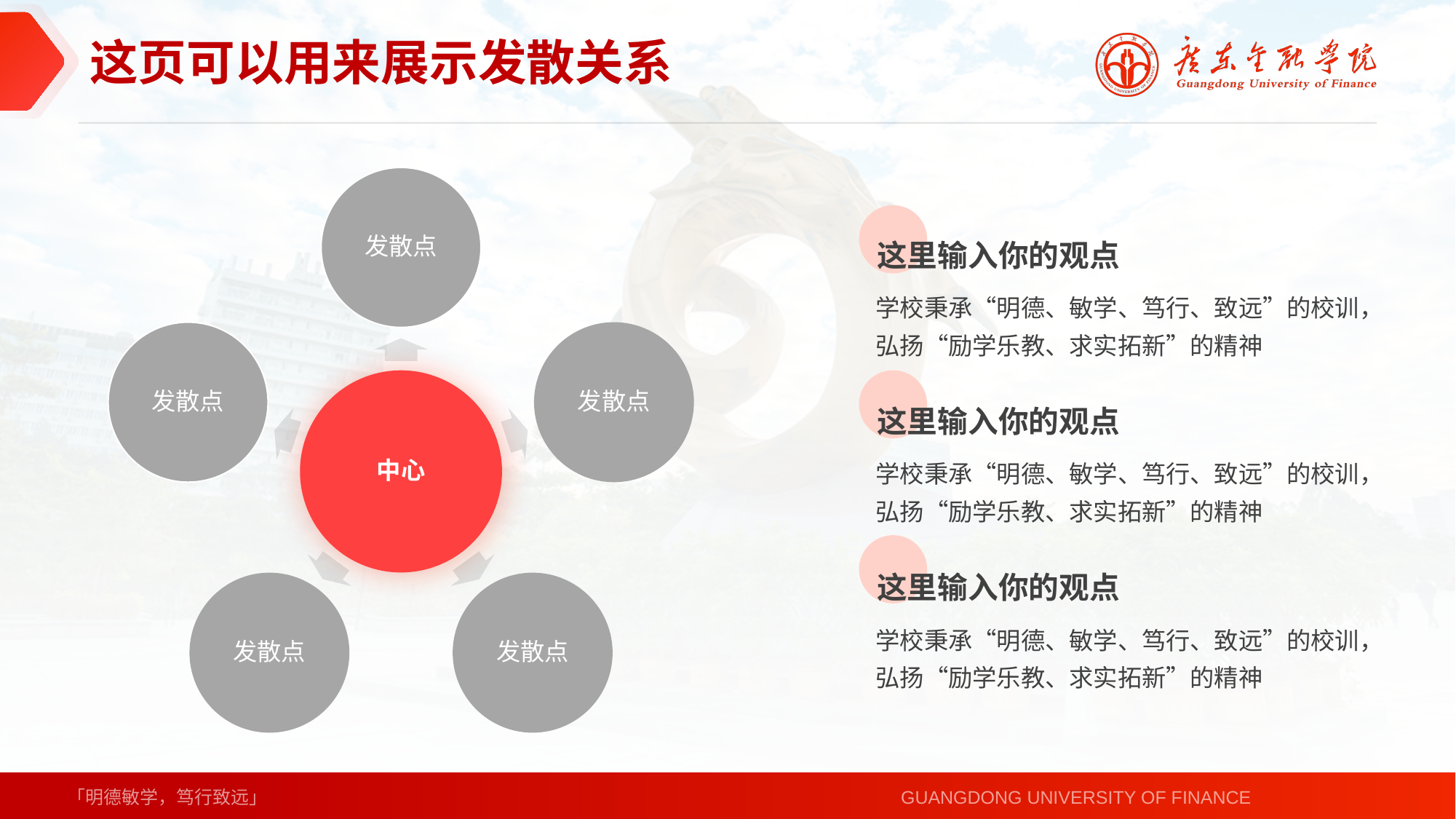

这页可以用来展示发散关系
中心

发散点

发散点

发散点

发散点

发散点

这里输入你的观点
学校秉承“明德、敏学、笃行、致远”的校训，弘扬“励学乐教、求实拓新”的精神

这里输入你的观点
学校秉承“明德、敏学、笃行、致远”的校训，弘扬“励学乐教、求实拓新”的精神

这里输入你的观点
学校秉承“明德、敏学、笃行、致远”的校训，弘扬“励学乐教、求实拓新”的精神